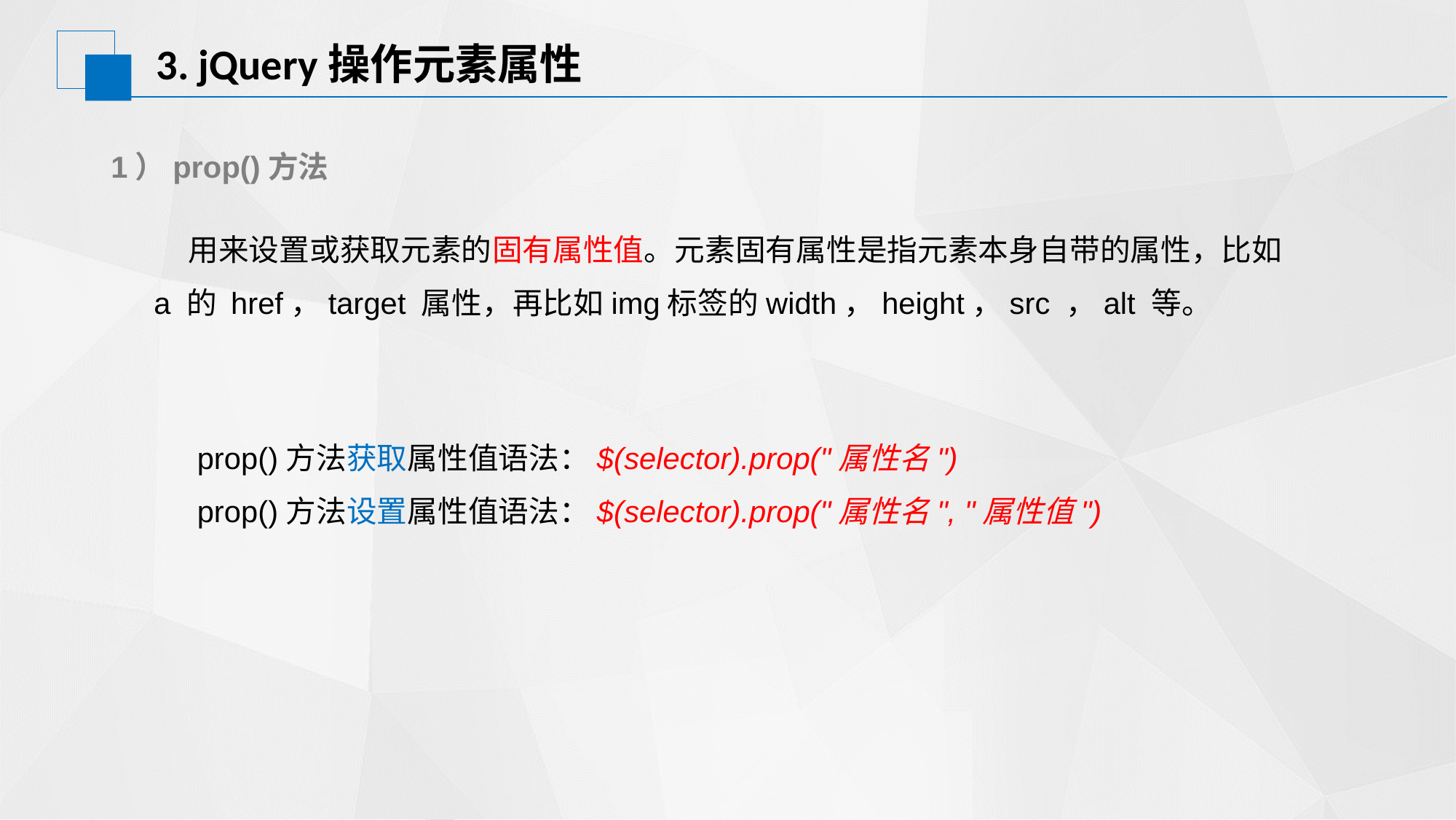

# 3. jQuery操作元素属性
1）prop()方法
    用来设置或获取元素的固有属性值。元素固有属性是指元素本身自带的属性，比如 a 的 href，target 属性，再比如img标签的width，height，src ，alt 等。
prop()方法获取属性值语法：$(selector).prop("属性名")
prop()方法设置属性值语法：$(selector).prop("属性名", "属性值")